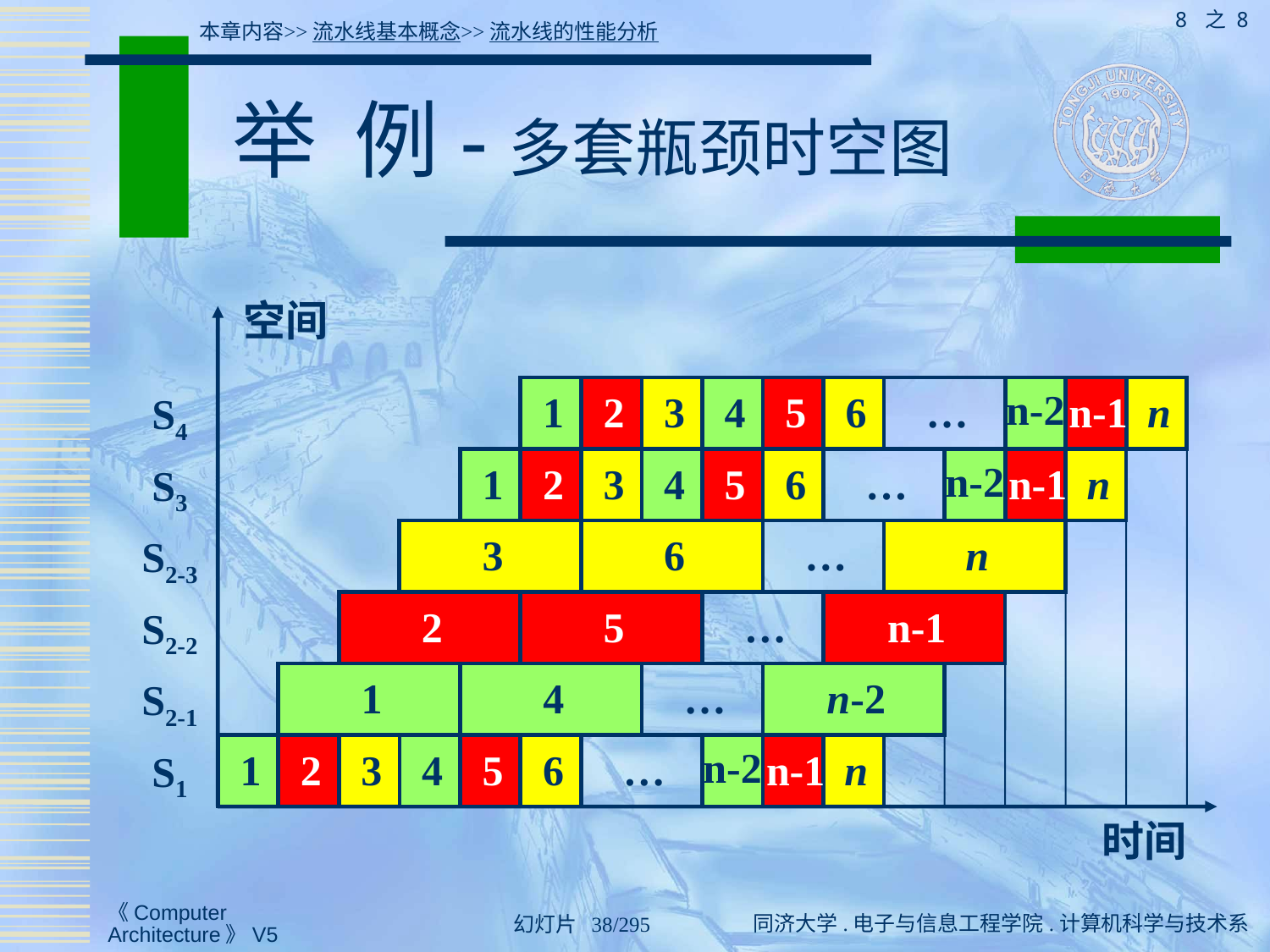

8 之 8
本章内容>>流水线基本概念>>流水线的性能分析
# 举  例-多套瓶颈时空图
空间

S4
1
2
3
4
5
6
…
n-2
n-1
n
S3
1
2
3
4
5
6
…
n-2
n-1
n

S2-3
3
6
…
n

S2-2
2
5
…
n-1

S2-1
1
4
…
n-2

S1
1
2
3
4
5
6
…
n-2
n-1
n

时间